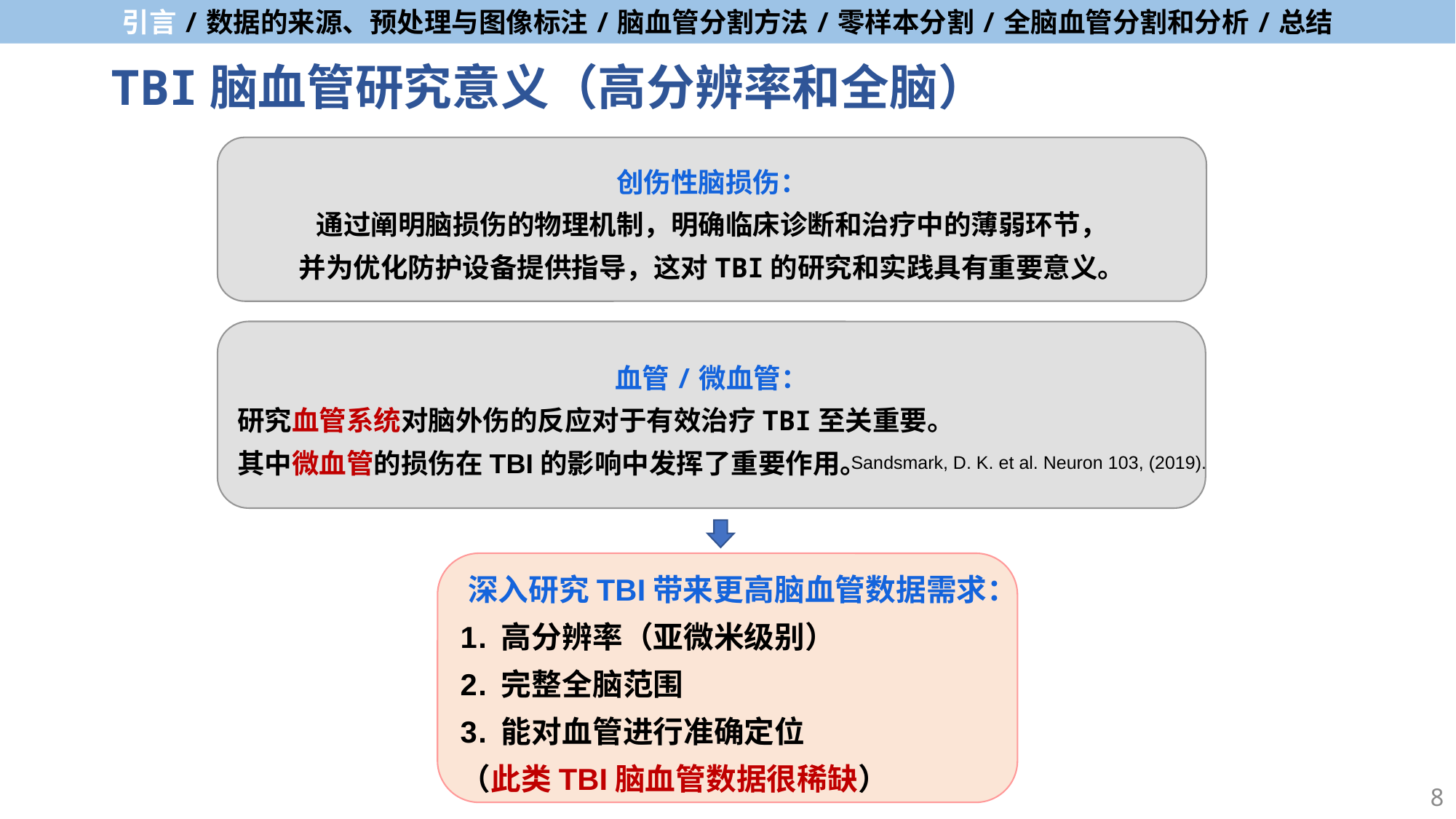

# TBI脑血管研究意义（高分辨率和全脑）
创伤性脑损伤：
通过阐明脑损伤的物理机制，明确临床诊断和治疗中的薄弱环节，
并为优化防护设备提供指导，这对TBI的研究和实践具有重要意义。
血管/微血管：
研究血管系统对脑外伤的反应对于有效治疗TBI至关重要。
其中微血管的损伤在TBI的影响中发挥了重要作用。

深入研究TBI带来更高脑血管数据需求：
高分辨率（亚微米级别）
完整全脑范围
能对血管进行准确定位
（此类TBI脑血管数据很稀缺）
Sandsmark, D. K. et al. Neuron 103, (2019).
8